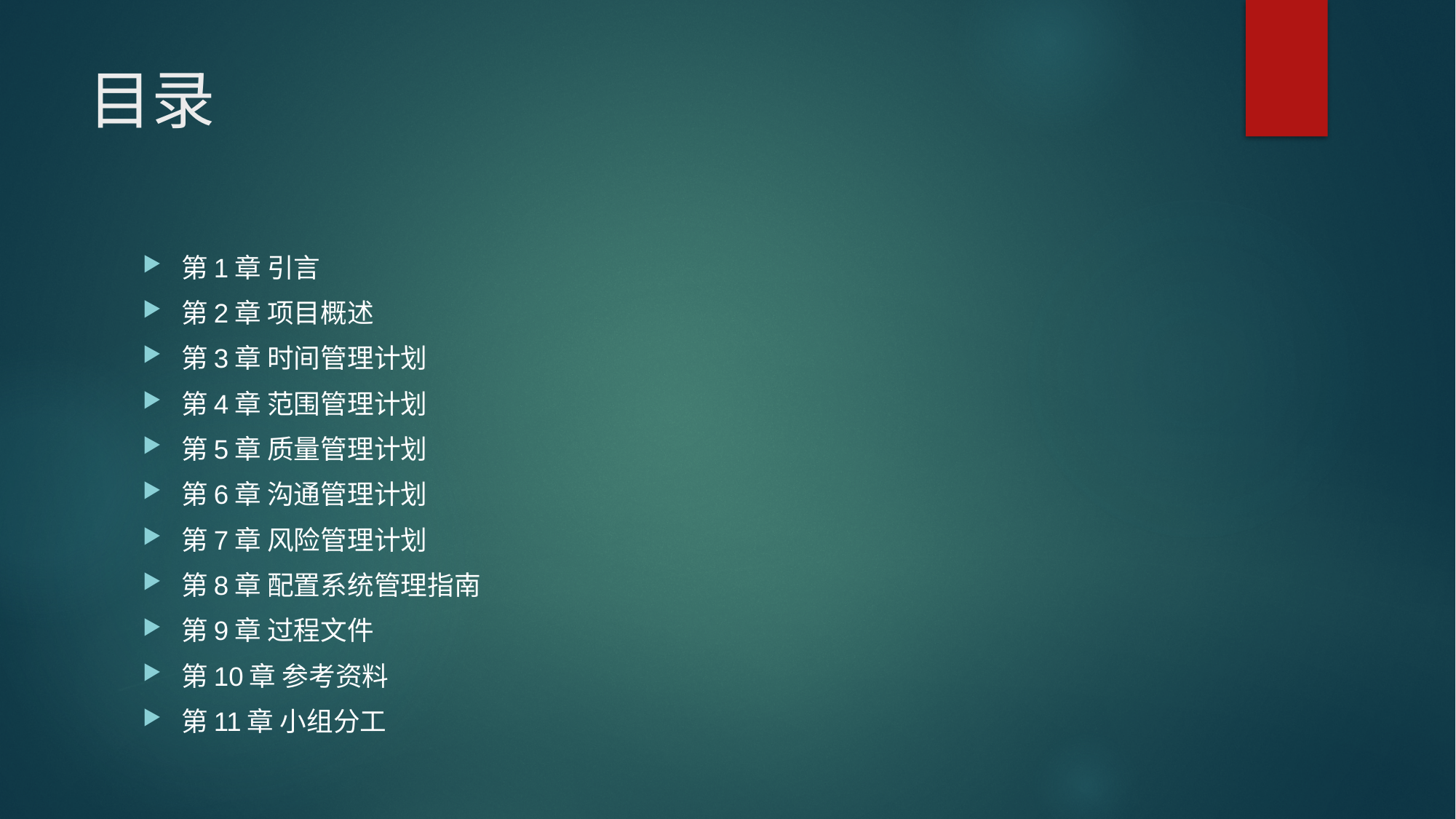

# 目录
第1章 引言
第2章 项目概述
第3章 时间管理计划
第4章 范围管理计划
第5章 质量管理计划
第6章 沟通管理计划
第7章 风险管理计划
第8章 配置系统管理指南
第9章 过程文件
第10章 参考资料
第11章 小组分工